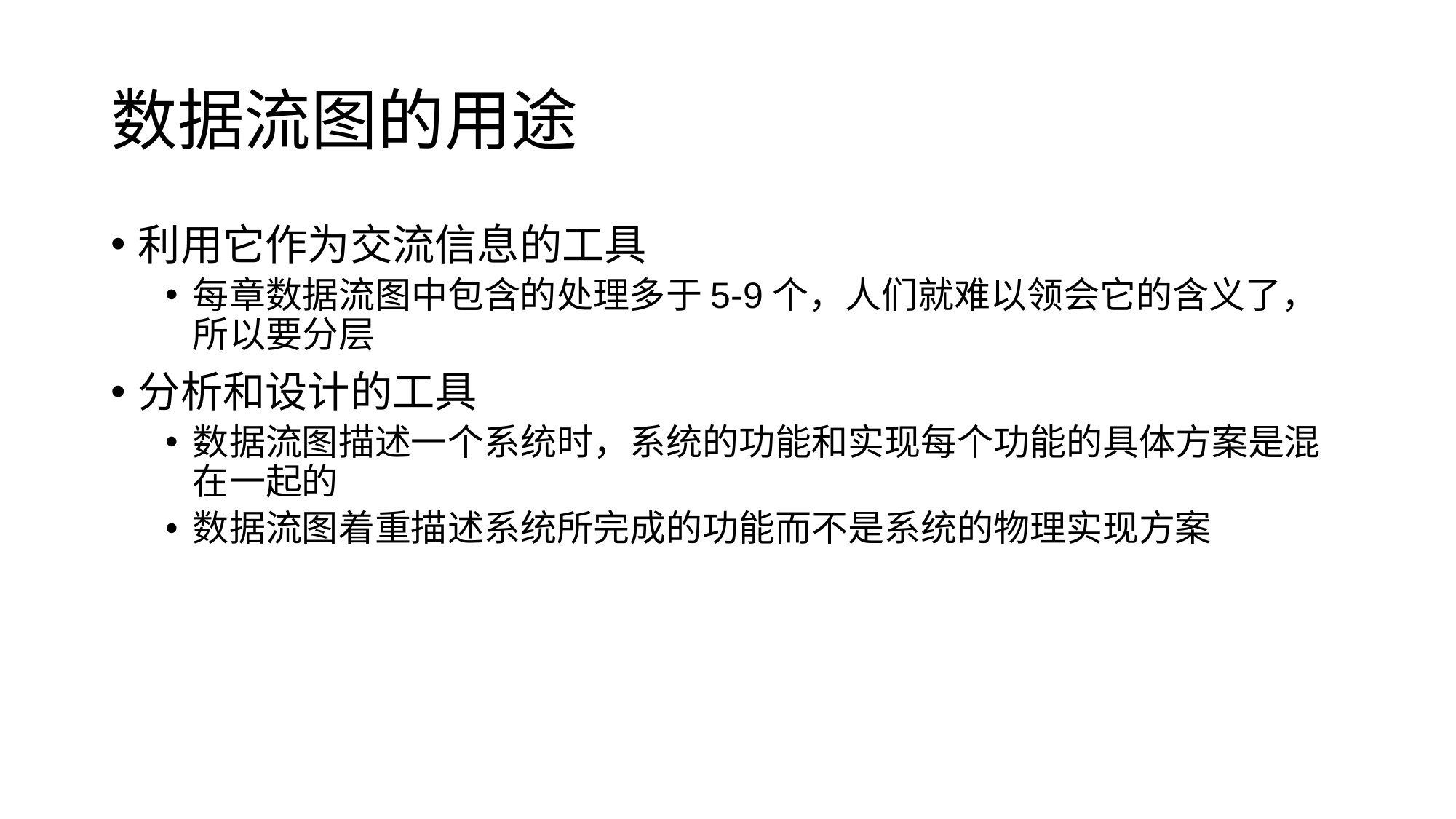

# 数据流图的用途
利用它作为交流信息的工具
每章数据流图中包含的处理多于5-9个，人们就难以领会它的含义了，所以要分层
分析和设计的工具
数据流图描述一个系统时，系统的功能和实现每个功能的具体方案是混在一起的
数据流图着重描述系统所完成的功能而不是系统的物理实现方案